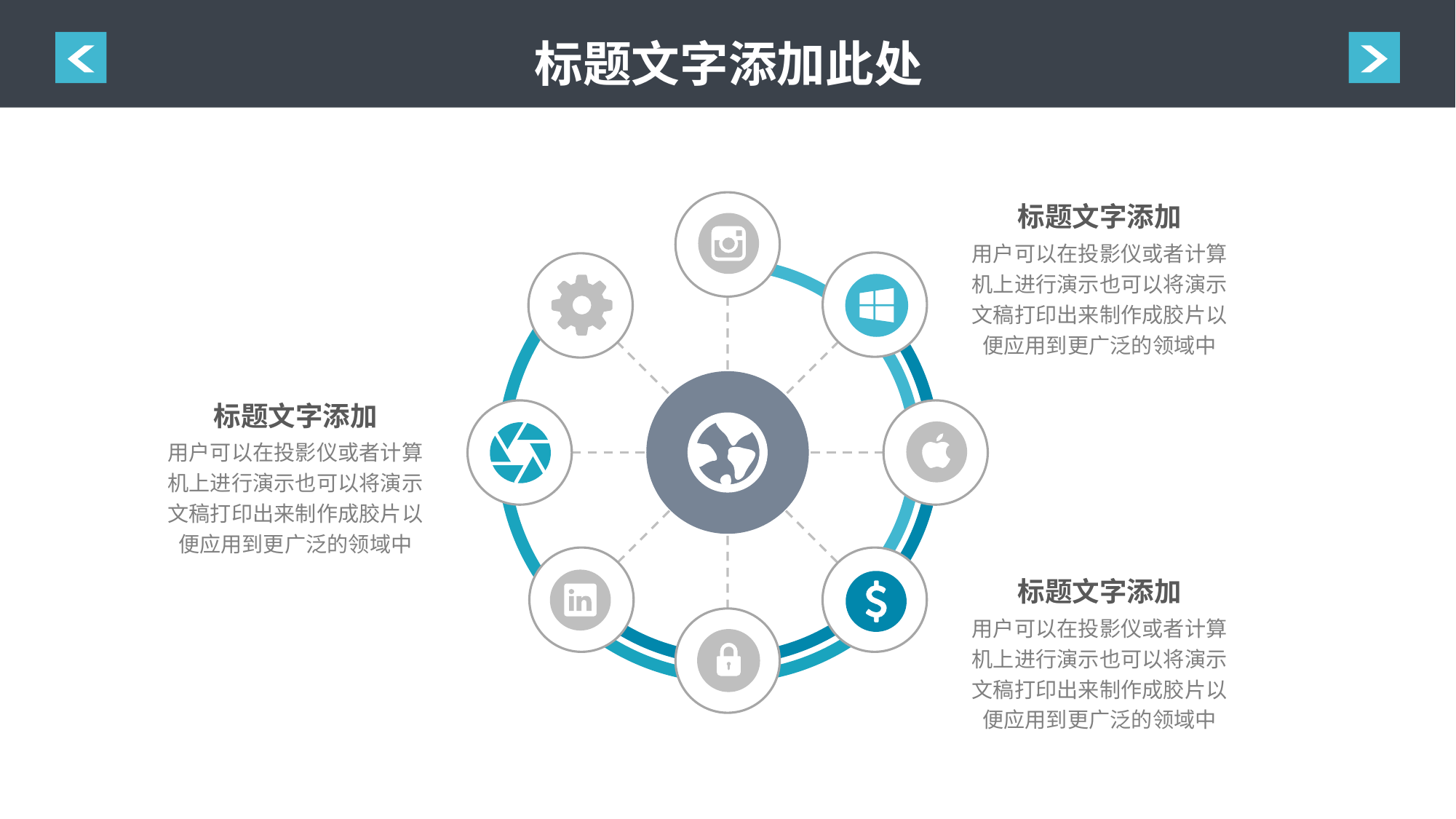

标题文字添加此处

标题文字添加
用户可以在投影仪或者计算机上进行演示也可以将演示文稿打印出来制作成胶片以便应用到更广泛的领域中

标题文字添加
用户可以在投影仪或者计算机上进行演示也可以将演示文稿打印出来制作成胶片以便应用到更广泛的领域中
标题文字添加
用户可以在投影仪或者计算机上进行演示也可以将演示文稿打印出来制作成胶片以便应用到更广泛的领域中